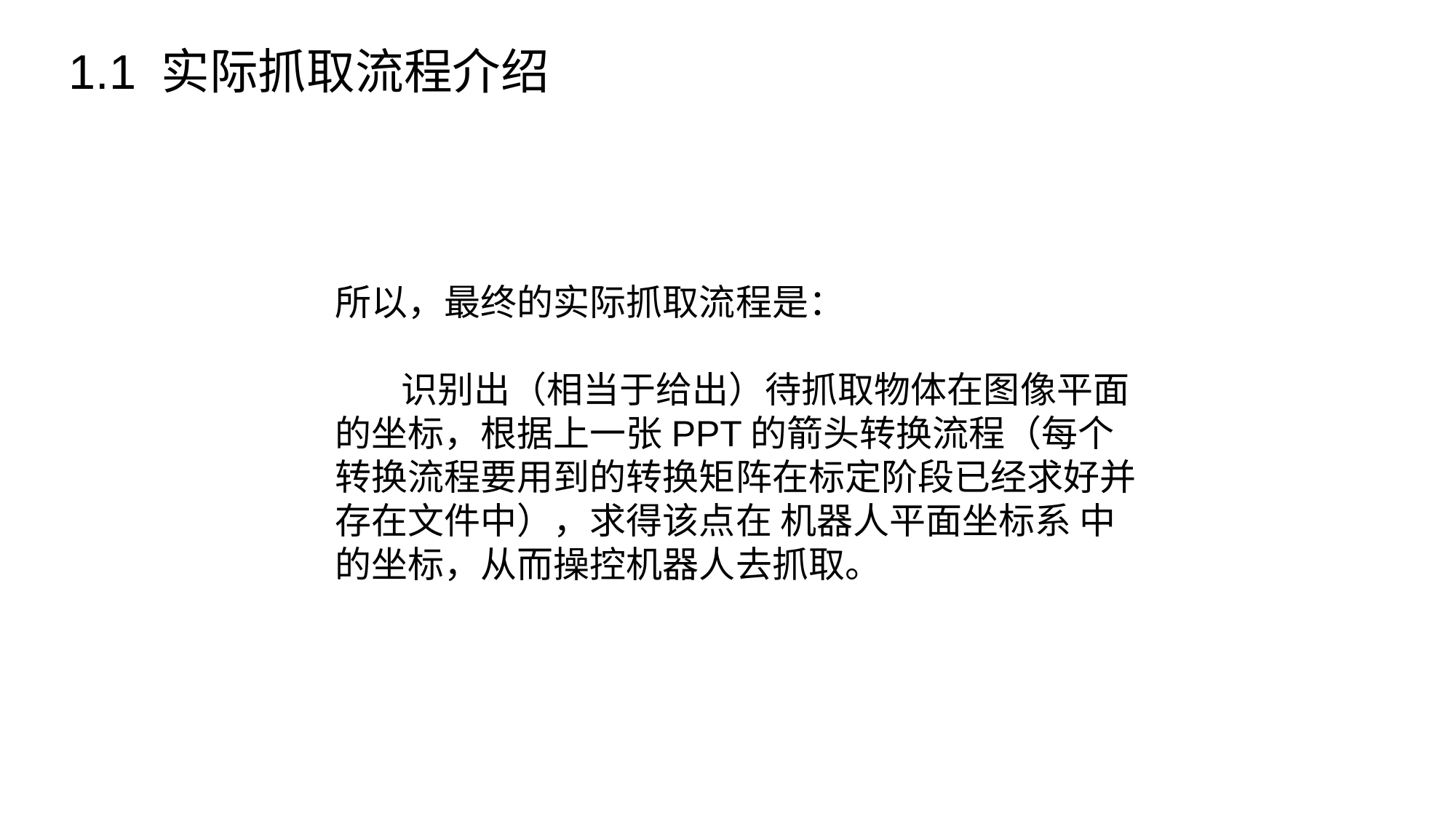

1.1 实际抓取流程介绍
所以，最终的实际抓取流程是：

       识别出（相当于给出）待抓取物体在图像平面的坐标，根据上一张PPT的箭头转换流程（每个转换流程要用到的转换矩阵在标定阶段已经求好并存在文件中），求得该点在 机器人平面坐标系 中的坐标，从而操控机器人去抓取。